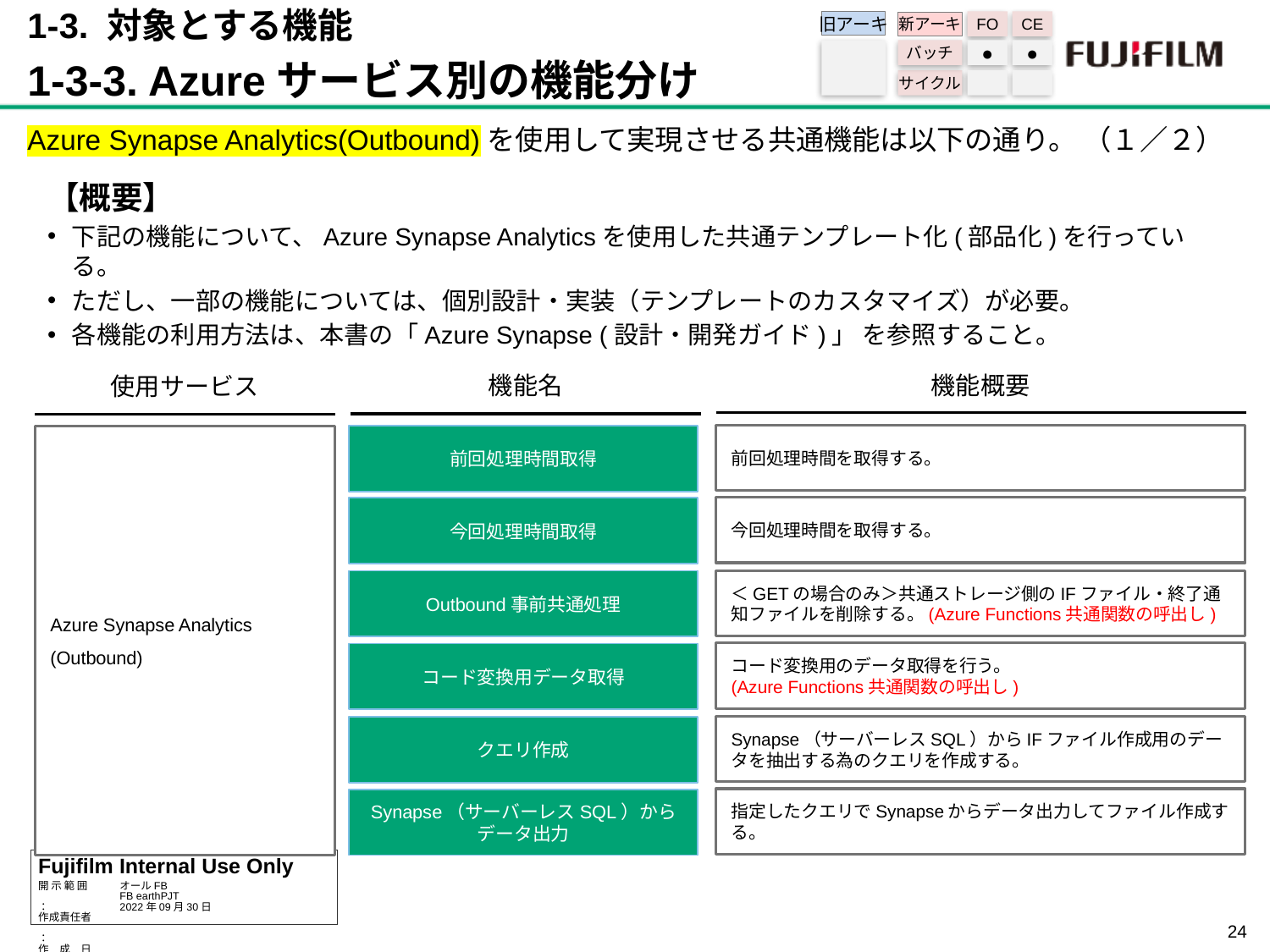

1-3. 対象とする機能
1-3-3. Azureサービス別の機能分け
旧アーキ
FO
CE
新アーキ
バッチ
●
●
サイクル

Azure Synapse Analytics(Outbound)を使用して実現させる共通機能は以下の通り。 （１／２）
【概要】
下記の機能について、Azure Synapse Analyticsを使用した共通テンプレート化(部品化)を行っている。
ただし、一部の機能については、個別設計・実装（テンプレートのカスタマイズ）が必要。
各機能の利用方法は、本書の「Azure Synapse (設計・開発ガイド)」 を参照すること。
機能概要
機能名
使用サービス
前回処理時間を取得する。
Azure Synapse Analytics
(Outbound)
前回処理時間取得
今回処理時間を取得する。
今回処理時間取得
Outbound事前共通処理
＜GETの場合のみ＞共通ストレージ側のIFファイル・終了通知ファイルを削除する。(Azure Functions共通関数の呼出し)
コード変換用のデータ取得を行う。
(Azure Functions共通関数の呼出し)
コード変換用データ取得
Synapse（サーバーレスSQL）からIFファイル作成用のデータを抽出する為のクエリを作成する。
クエリ作成
指定したクエリでSynapseからデータ出力してファイル作成する。
Synapse（サーバーレスSQL）から
データ出力
24